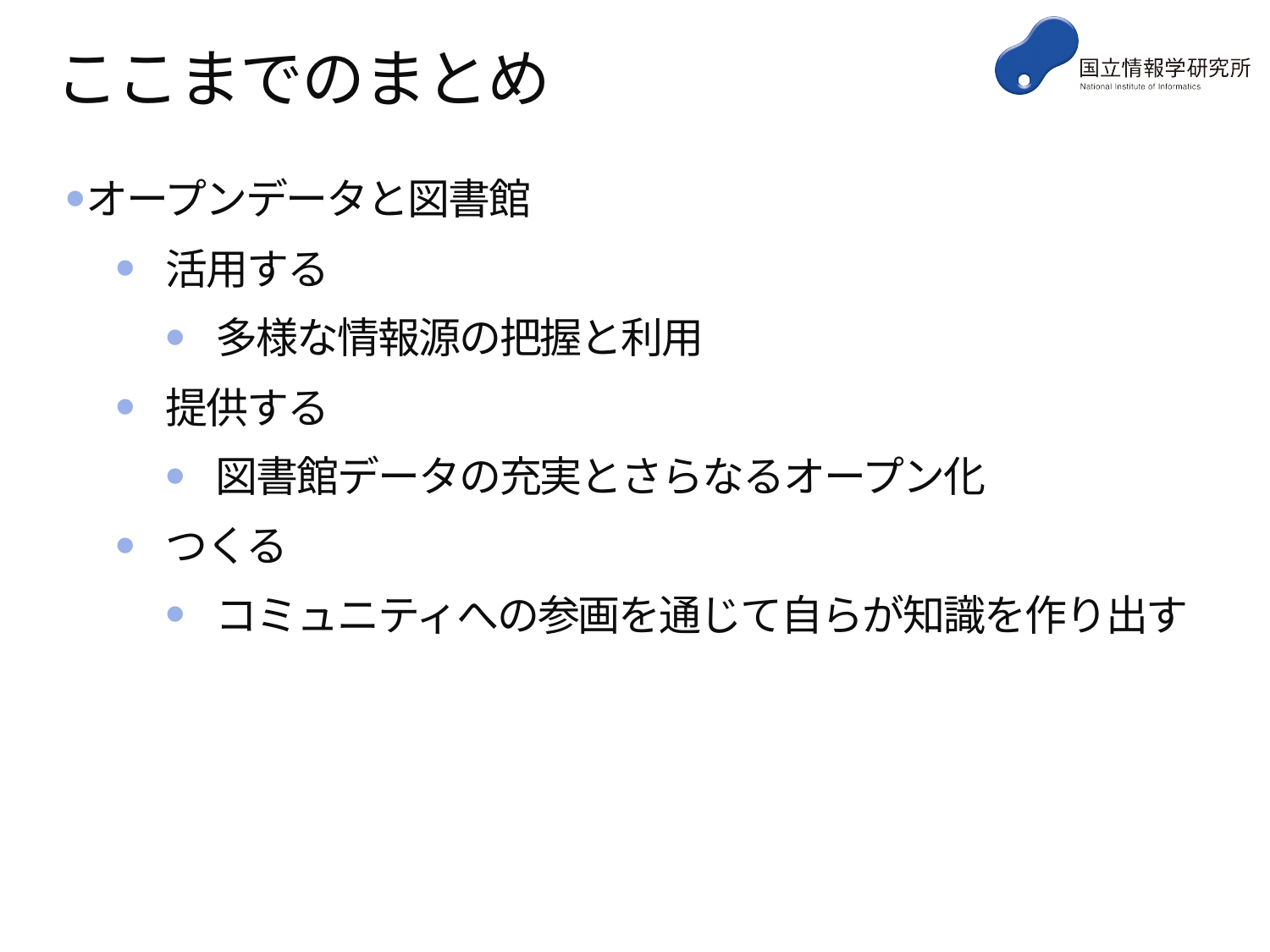

# ここまでのまとめ
オープンデータと図書館
活用する
多様な情報源の把握と利用
提供する
図書館データの充実とさらなるオープン化
つくる
コミュニティへの参画を通じて自らが知識を作り出す